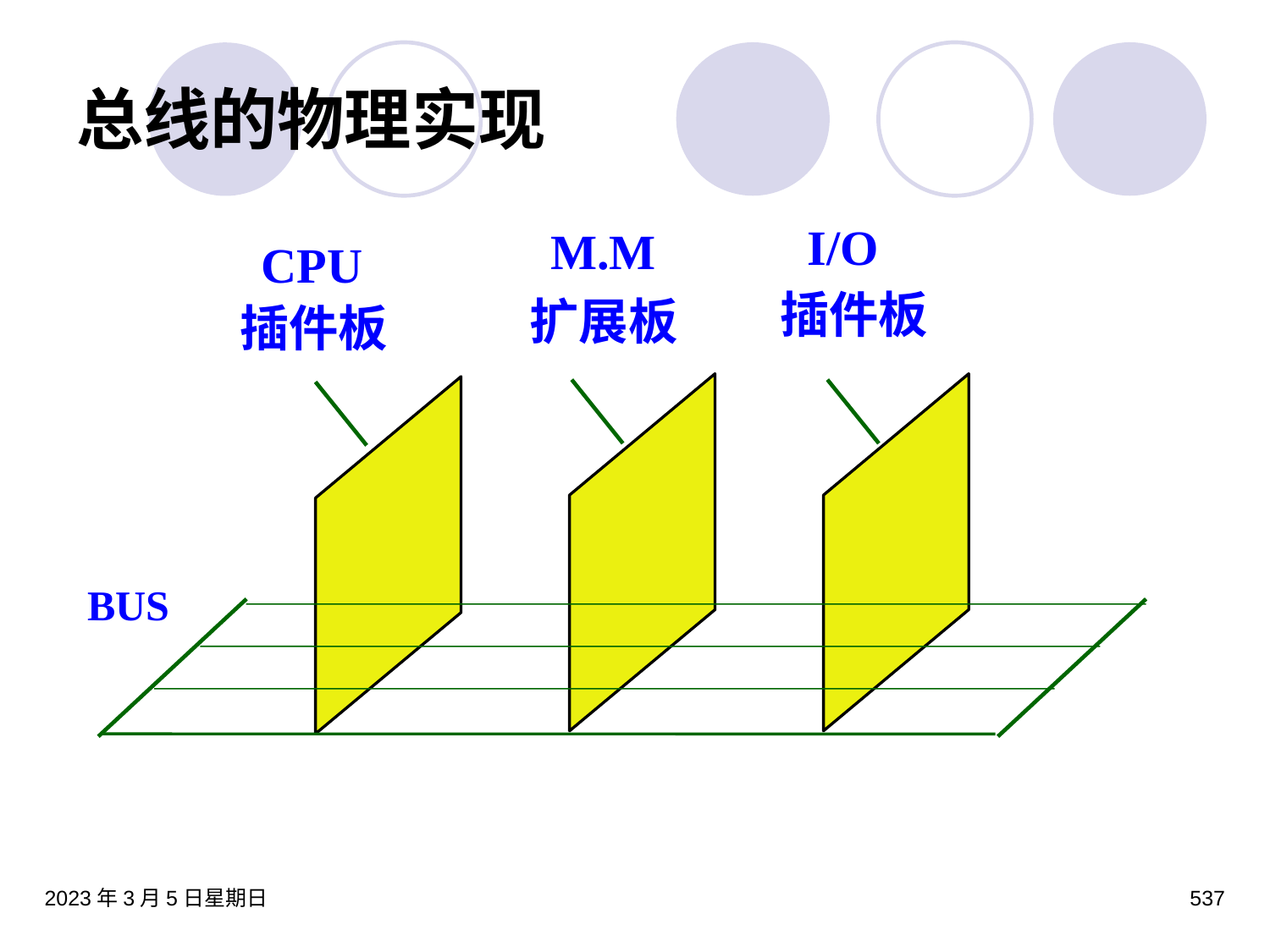

# 总线的物理实现
I/O
插件板

M.M
 扩展板

CPU

 插件板

BUS

2023年3月5日星期日
537